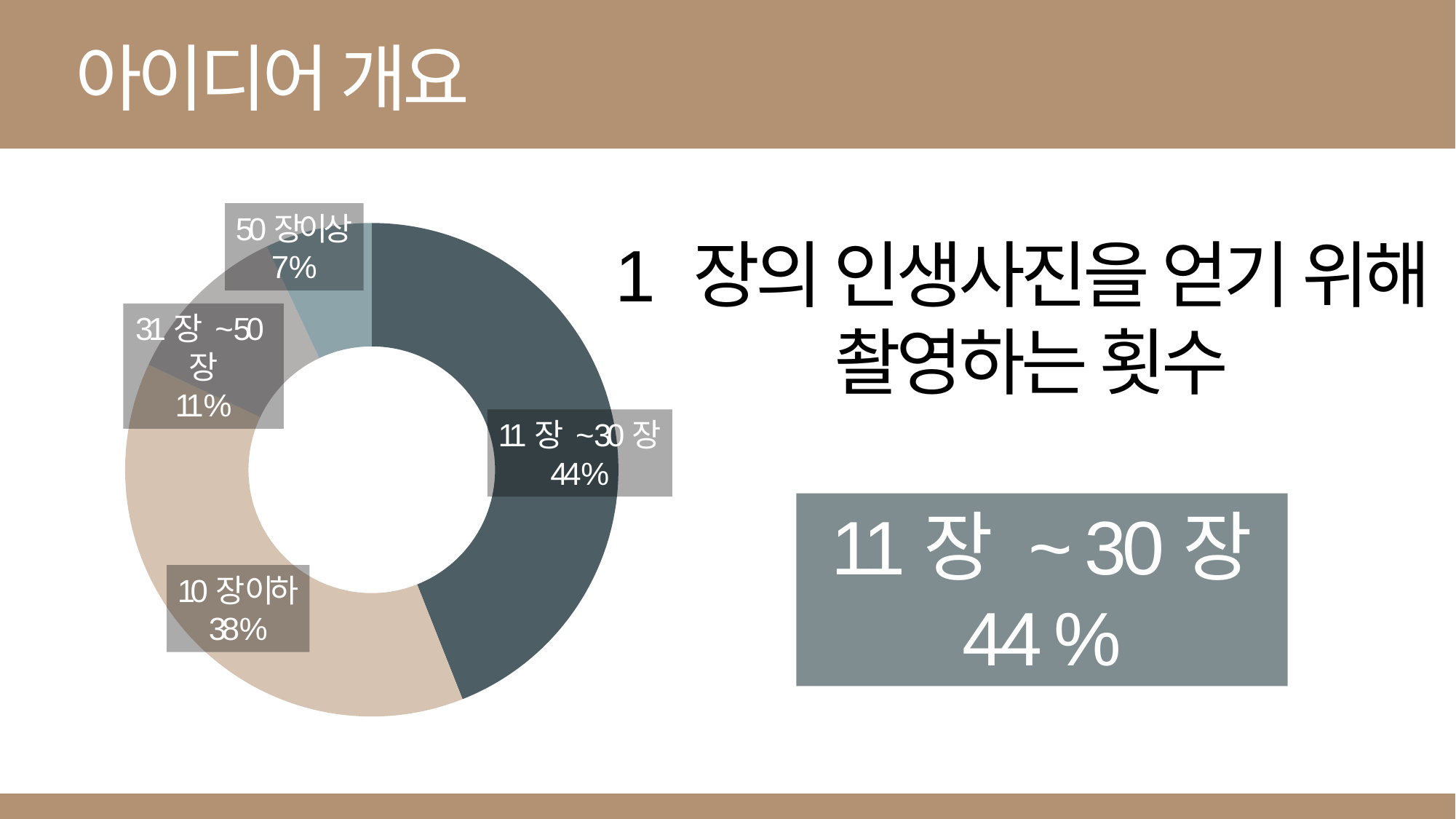

아이디어 개요
50장이상
7 %

### Chart

| Category |  |
|---|---|
| 1 분기 | 44.0 |
| 2 분기 | 38.0 |
| 3 분기 | 11.0 |
| 4 분기 | 7.0 |
1 장의 인생사진을 얻기 위해
촬영하는 횟수
31장 ~ 50장
11 %
11장 ~ 30장
44 %
11장 ~ 30장
44 %
10장 이하
38 %